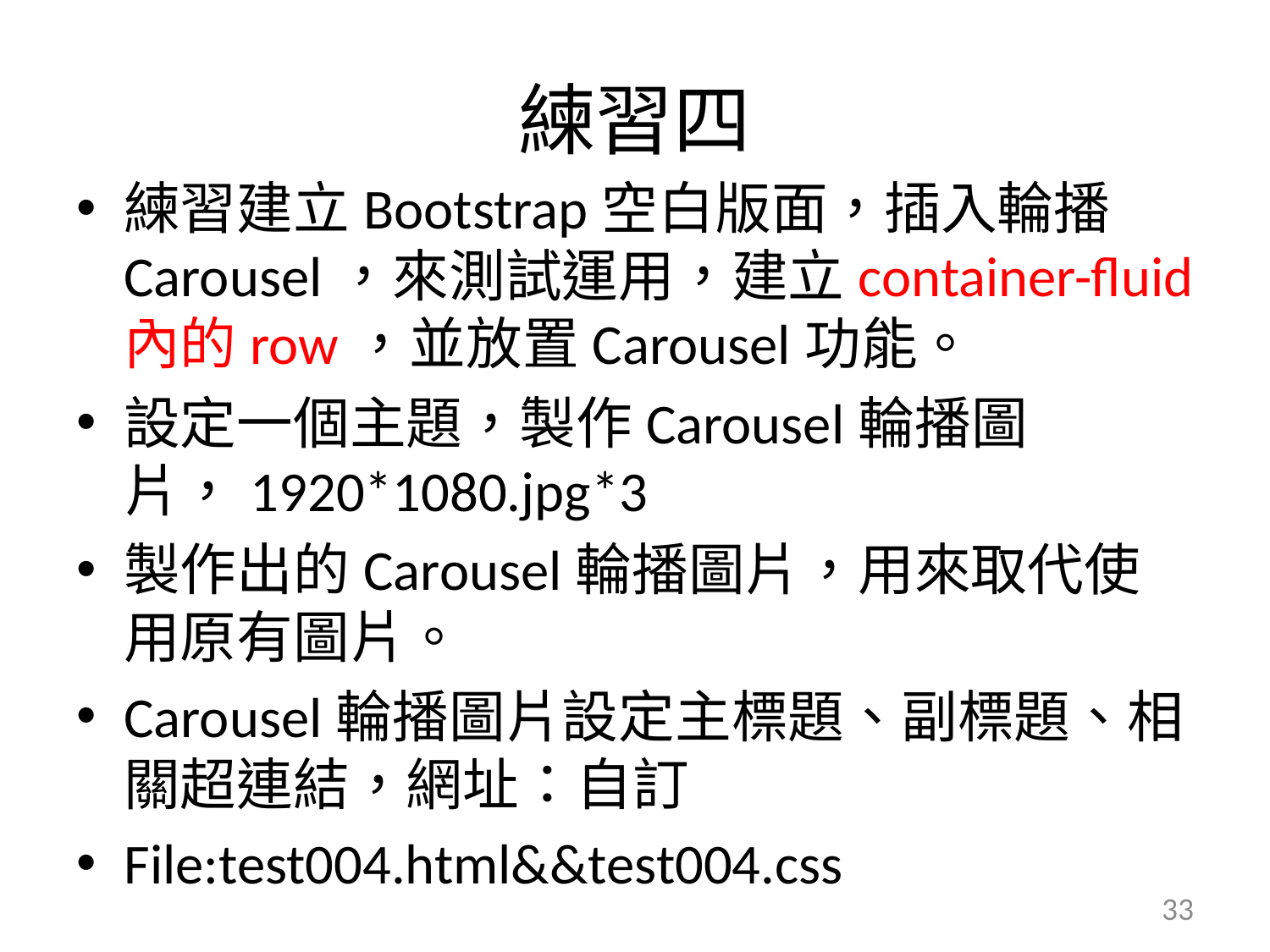

# 練習四
練習建立Bootstrap空白版面，插入輪播Carousel，來測試運用，建立container-fluid內的row，並放置Carousel功能。
設定一個主題，製作Carousel輪播圖片，1920*1080.jpg*3
製作出的Carousel輪播圖片，用來取代使用原有圖片。
Carousel輪播圖片設定主標題、副標題、相關超連結，網址：自訂
File:test004.html&&test004.css

33